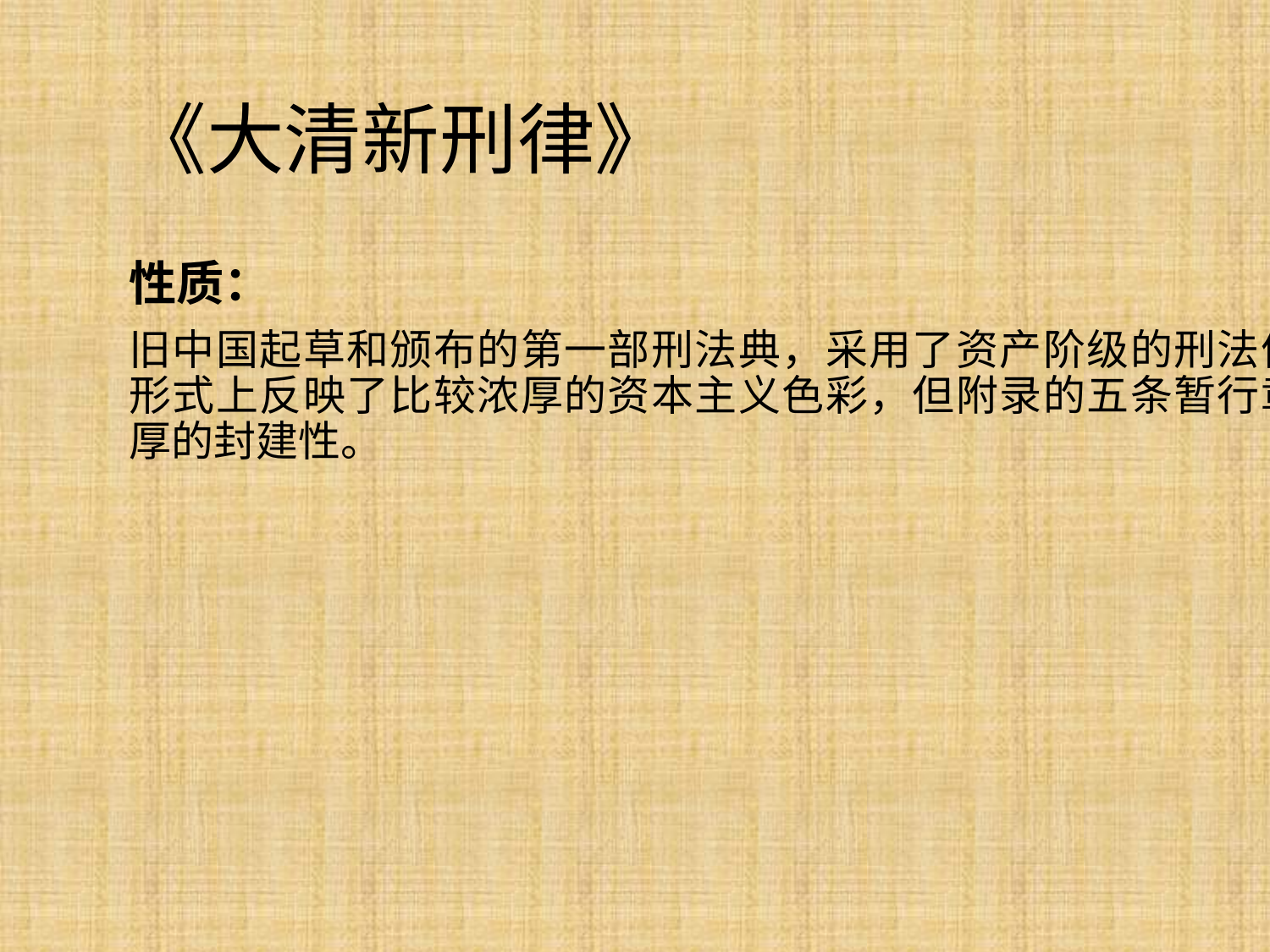

# 《大清新刑律》
性质：
旧中国起草和颁布的第一部刑法典，采用了资产阶级的刑法体例和原则。在形式上反映了比较浓厚的资本主义色彩，但附录的五条暂行章程却反映了浓厚的封建性。